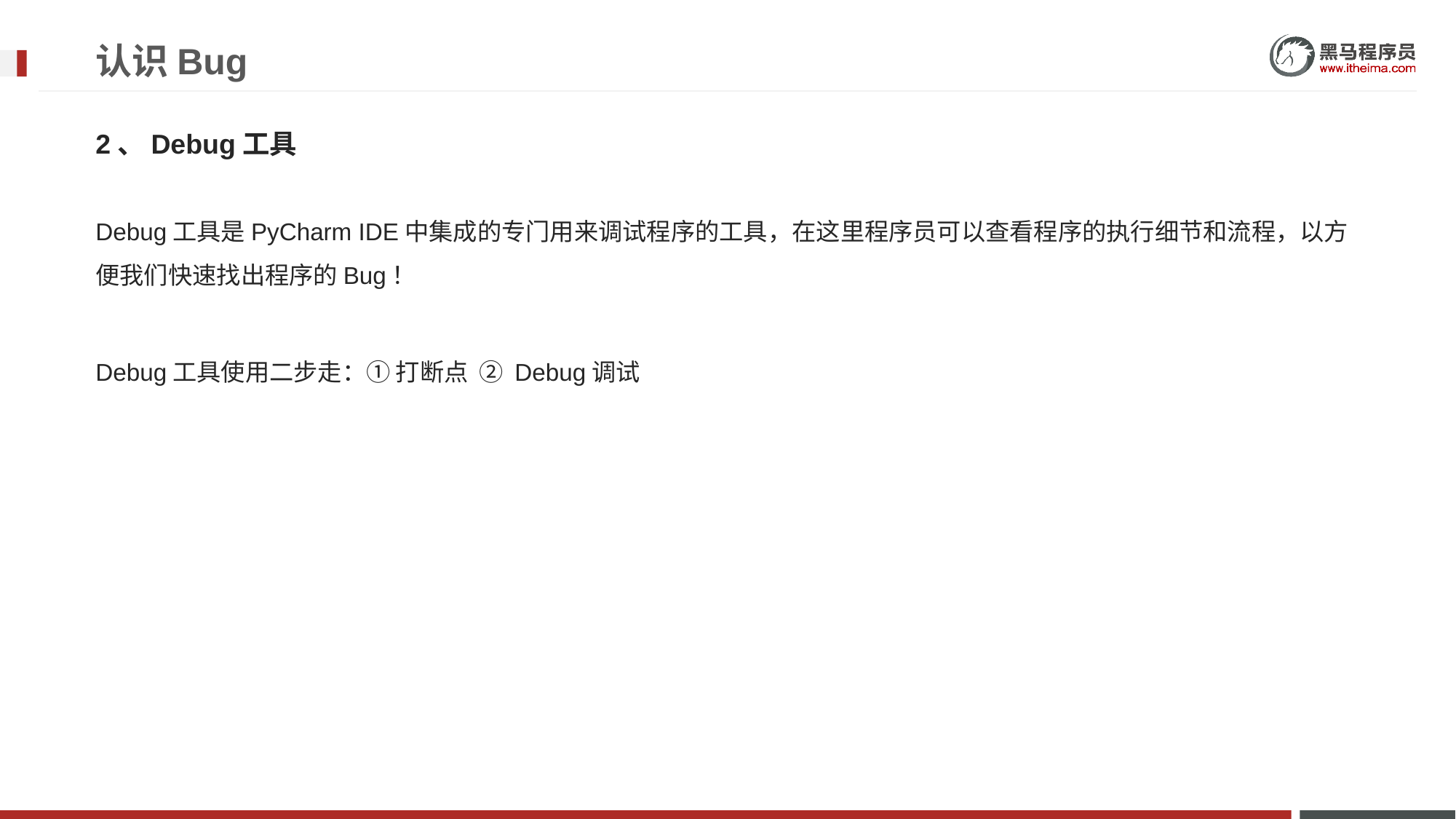

# 认识Bug
2、Debug工具
Debug工具是PyCharm IDE中集成的专门用来调试程序的工具，在这里程序员可以查看程序的执行细节和流程，以方便我们快速找出程序的Bug！

Debug工具使⽤二步走：① 打断点  ② Debug调试